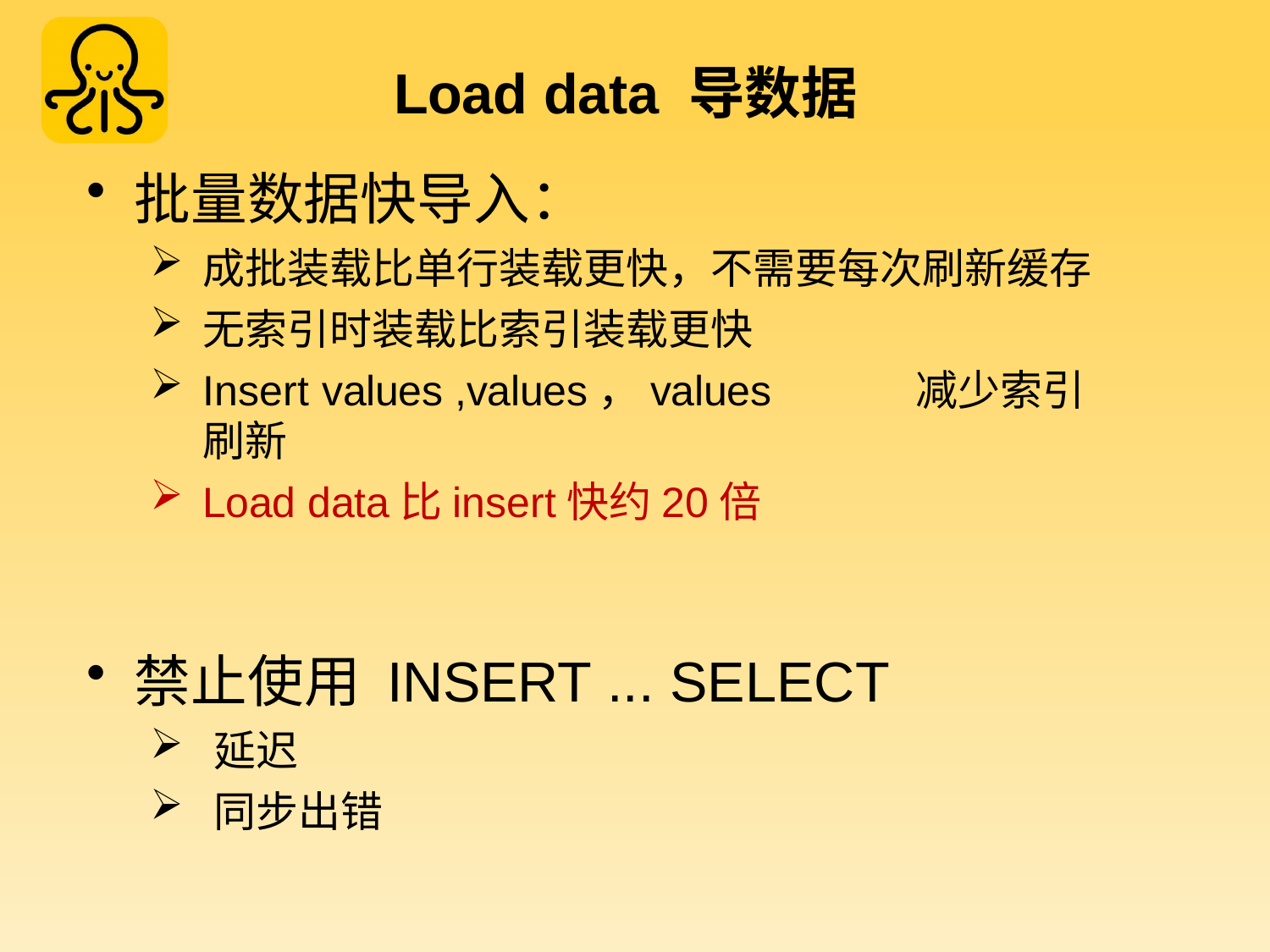

# Load data 导数据
批量数据快导入：
成批装载比单行装载更快，不需要每次刷新缓存
无索引时装载比索引装载更快
Insert values ,values，values	减少索引刷新
Load data比insert快约20倍

禁止使用 INSERT ... SELECT
延迟
同步出错